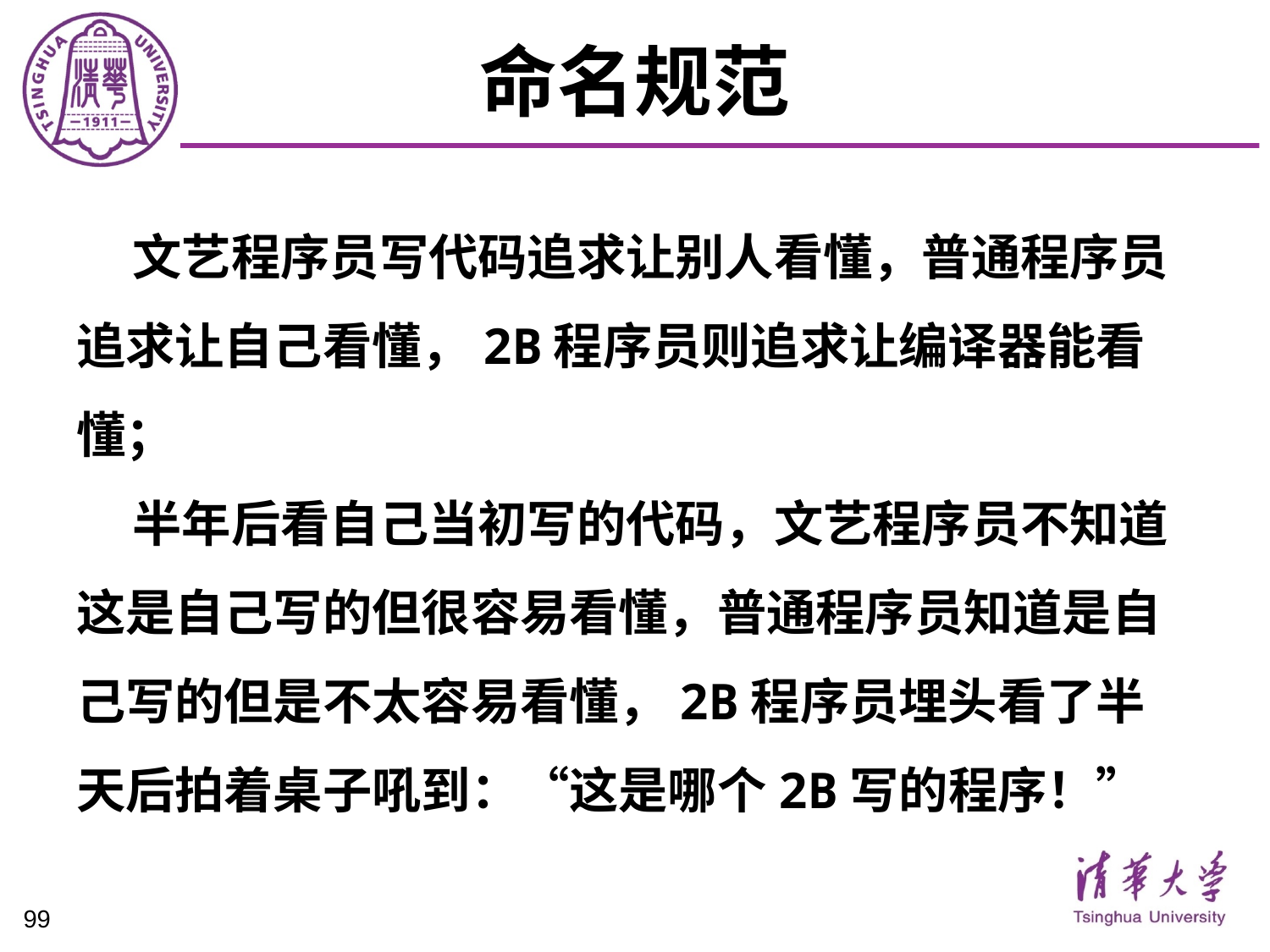

# 命名规范
    文艺程序员写代码追求让别人看懂，普通程序员追求让自己看懂，2B程序员则追求让编译器能看懂；
    半年后看自己当初写的代码，文艺程序员不知道这是自己写的但很容易看懂，普通程序员知道是自己写的但是不太容易看懂，2B程序员埋头看了半天后拍着桌子吼到：“这是哪个2B写的程序！”
99